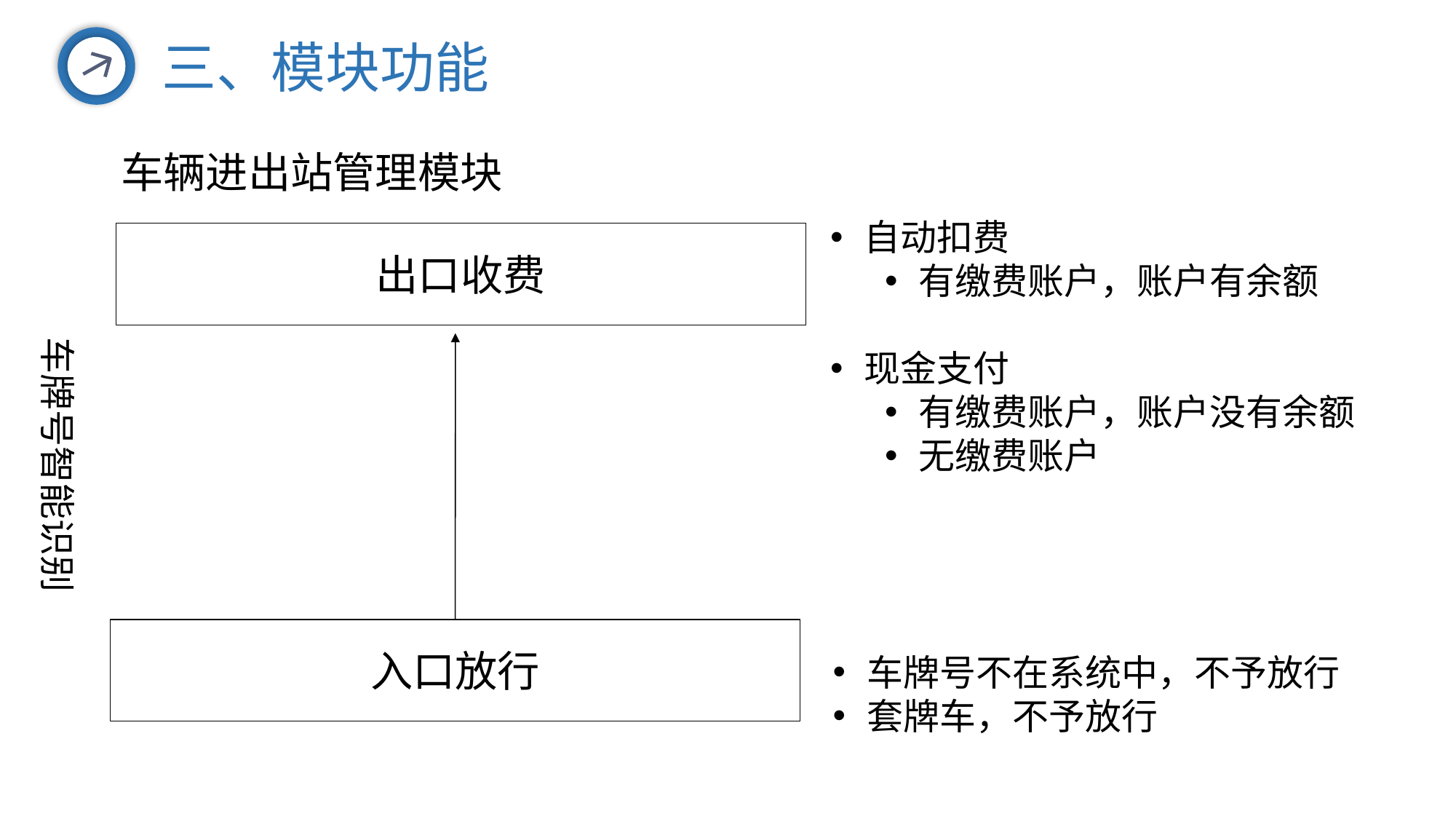

三、模块功能
车辆进出站管理模块
自动扣费
有缴费账户，账户有余额

现金支付
有缴费账户，账户没有余额
无缴费账户
出口收费

车牌号智能识别

入口放行
车牌号不在系统中，不予放行
套牌车，不予放行